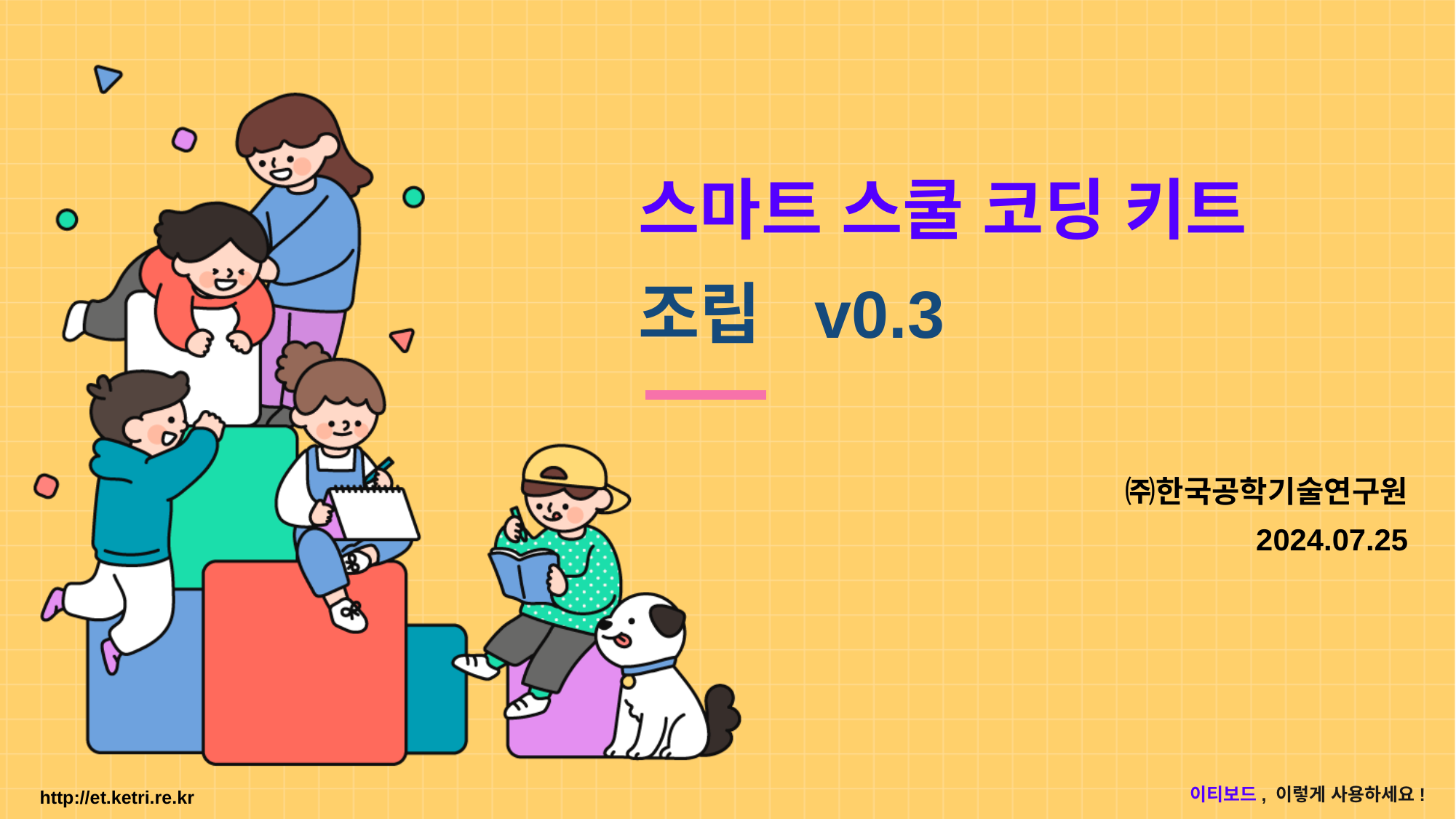

# 스마트 스쿨 코딩 키트 조립  v0.3
㈜한국공학기술연구원
2024.07.25